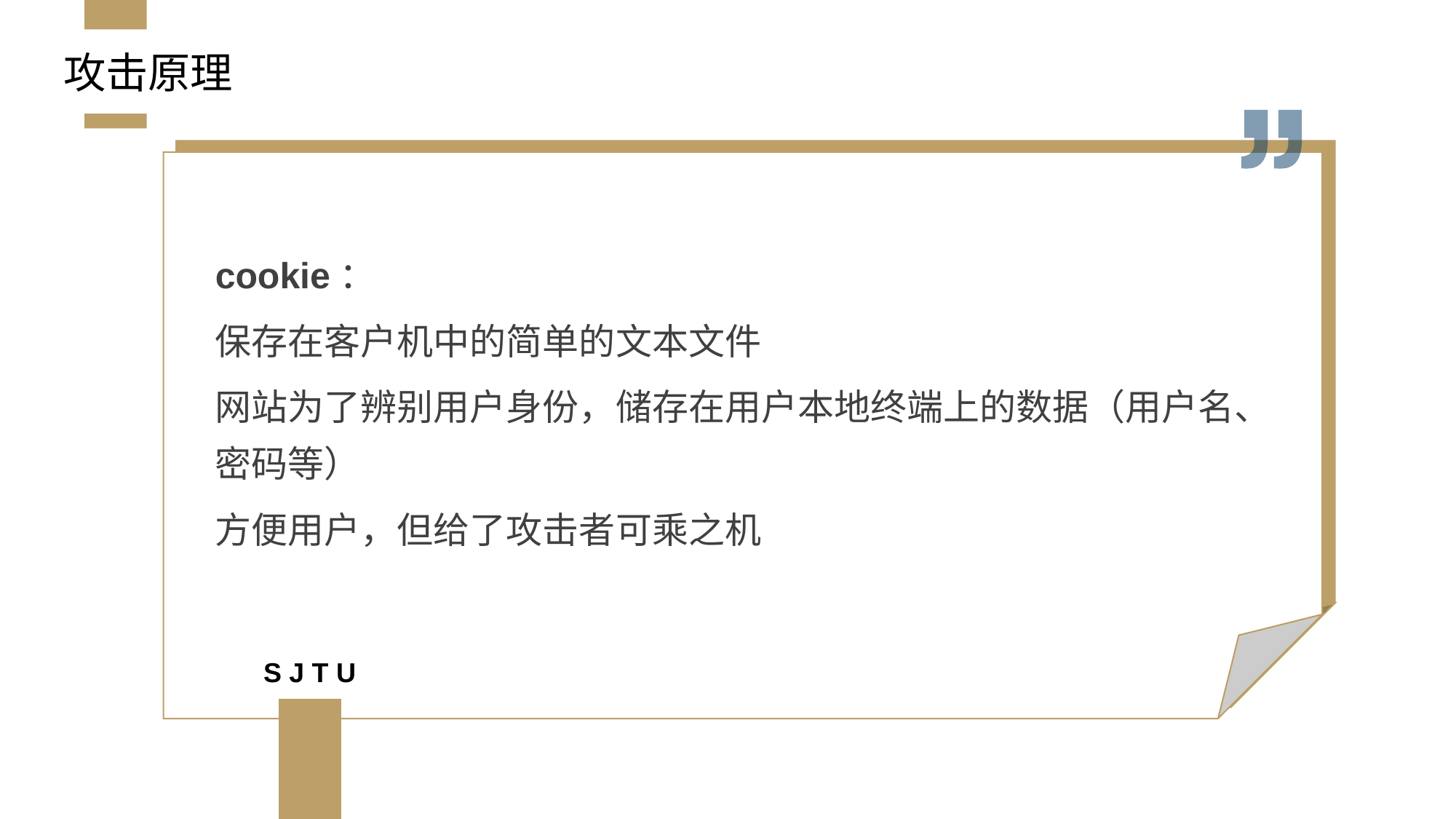

攻击原理
cookie：
保存在客户机中的简单的文本文件
网站为了辨别用户身份，储存在用户本地终端上的数据（用户名、密码等）
方便用户，但给了攻击者可乘之机